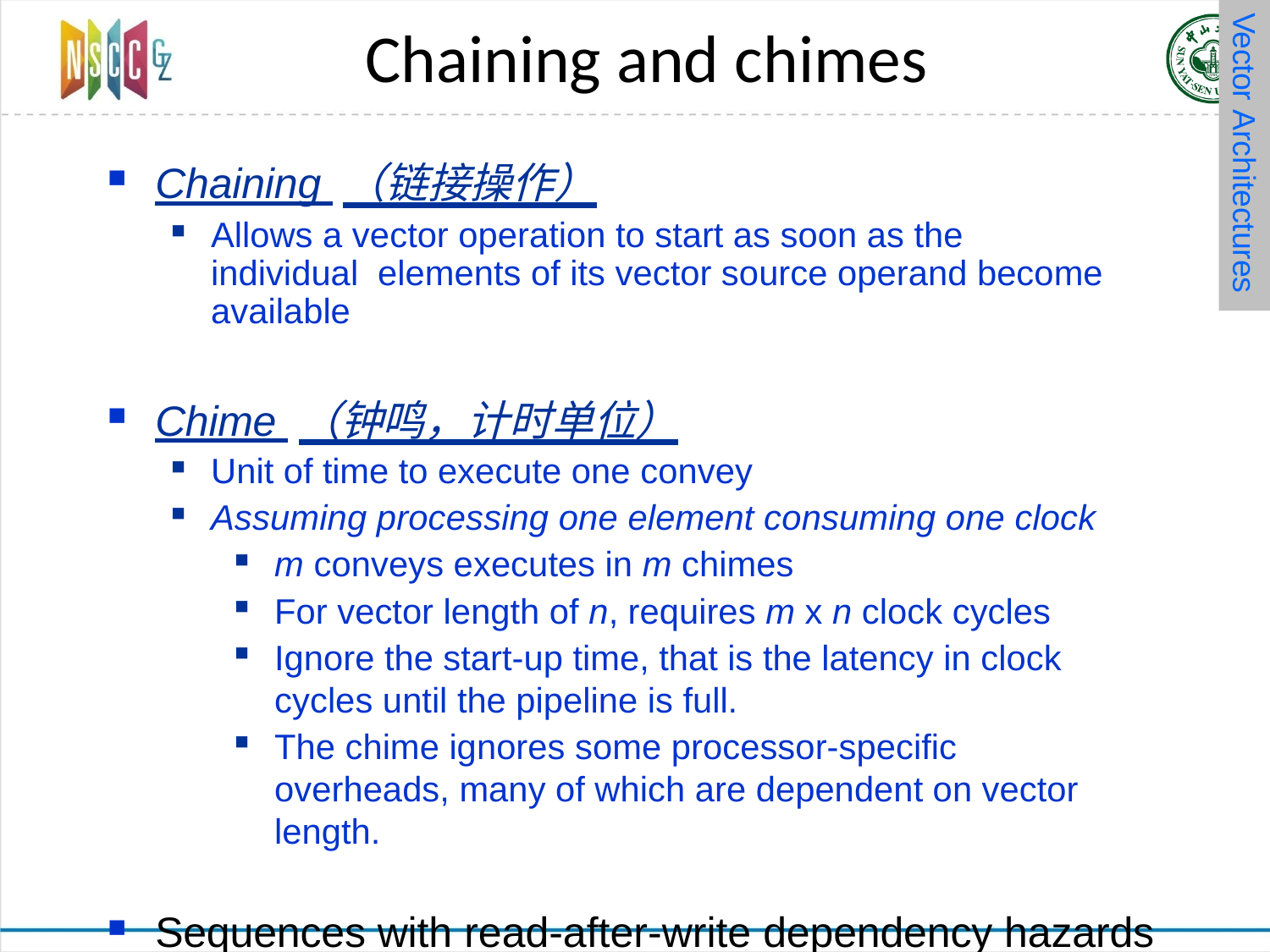

Vector Architectures
# Chaining and chimes
Chaining （链接操作）
Allows a vector operation to start as soon as the individual  elements of its vector source operand become available

Chime （钟鸣，计时单位）
Unit of time to execute one convey
Assuming processing one element consuming one clock
m conveys executes in m chimes
For vector length of n, requires m x n clock cycles
Ignore the start-up time, that is the latency in clock cycles until the pipeline is full.
The chime ignores some processor-specific overheads, many of which are dependent on vector length.

Sequences with read-after-write dependency hazards  can be in the same convey via chaining